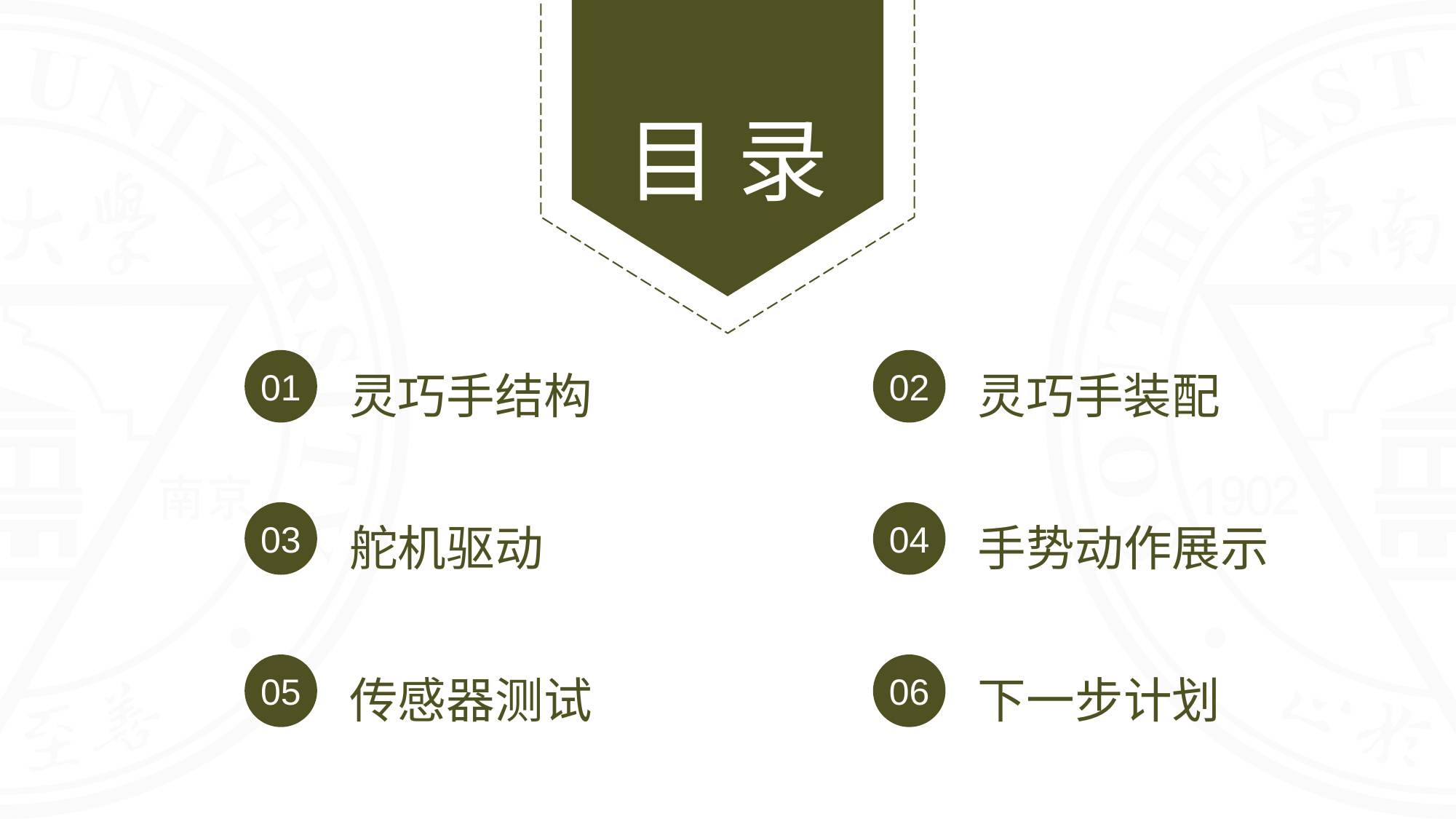

灵巧手结构
01
灵巧手装配
02
舵机驱动
03
手势动作展示
04
传感器测试
05
下一步计划
06